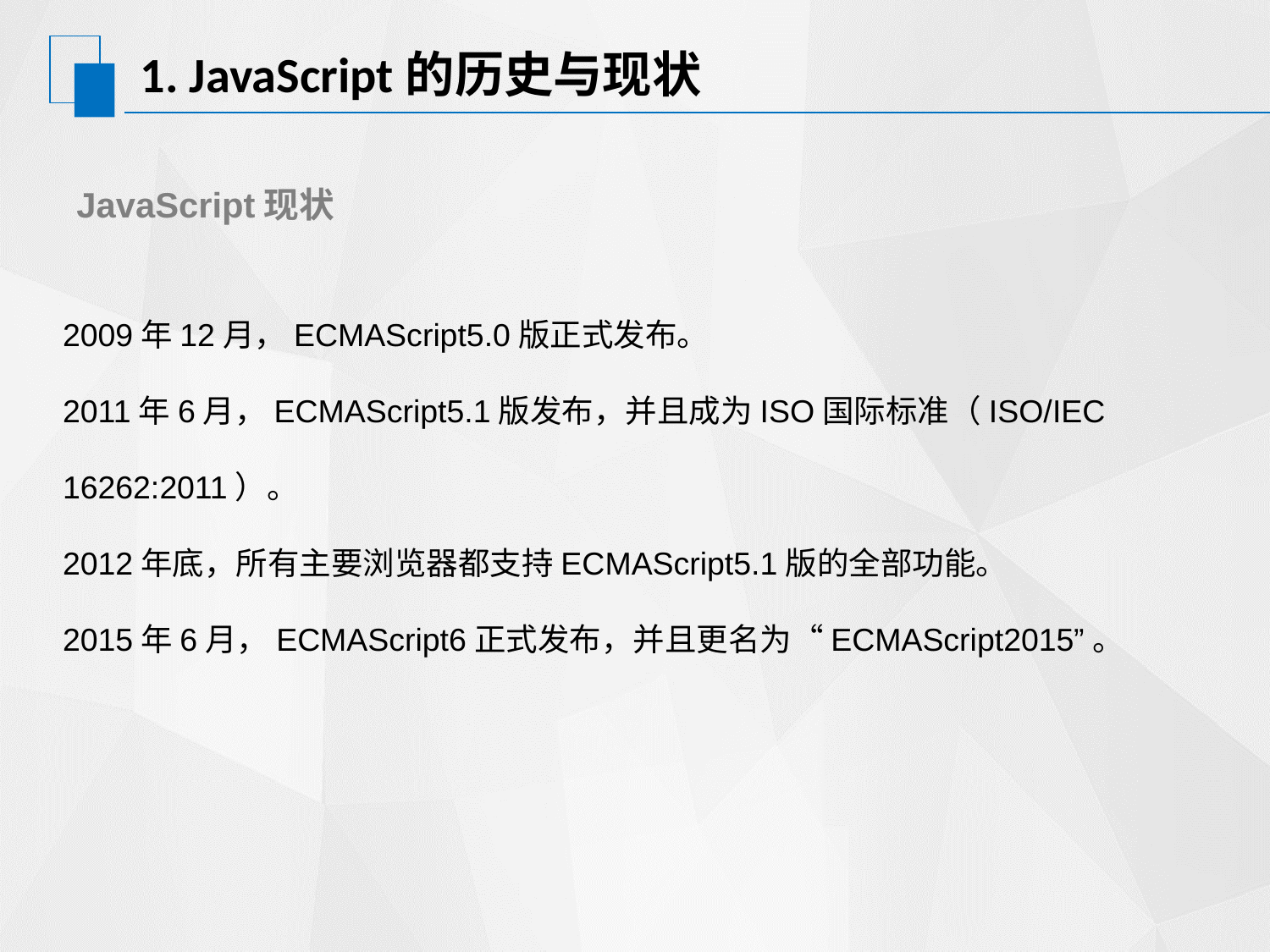

# 1. JavaScript的历史与现状
   JavaScript现状
2009年12月，ECMAScript5.0版正式发布。
2011年6月，ECMAScript5.1版发布，并且成为ISO国际标准（ISO/IEC 16262:2011）。
2012年底，所有主要浏览器都支持ECMAScript5.1版的全部功能。
2015年6月，ECMAScript6正式发布，并且更名为“ECMAScript2015”。